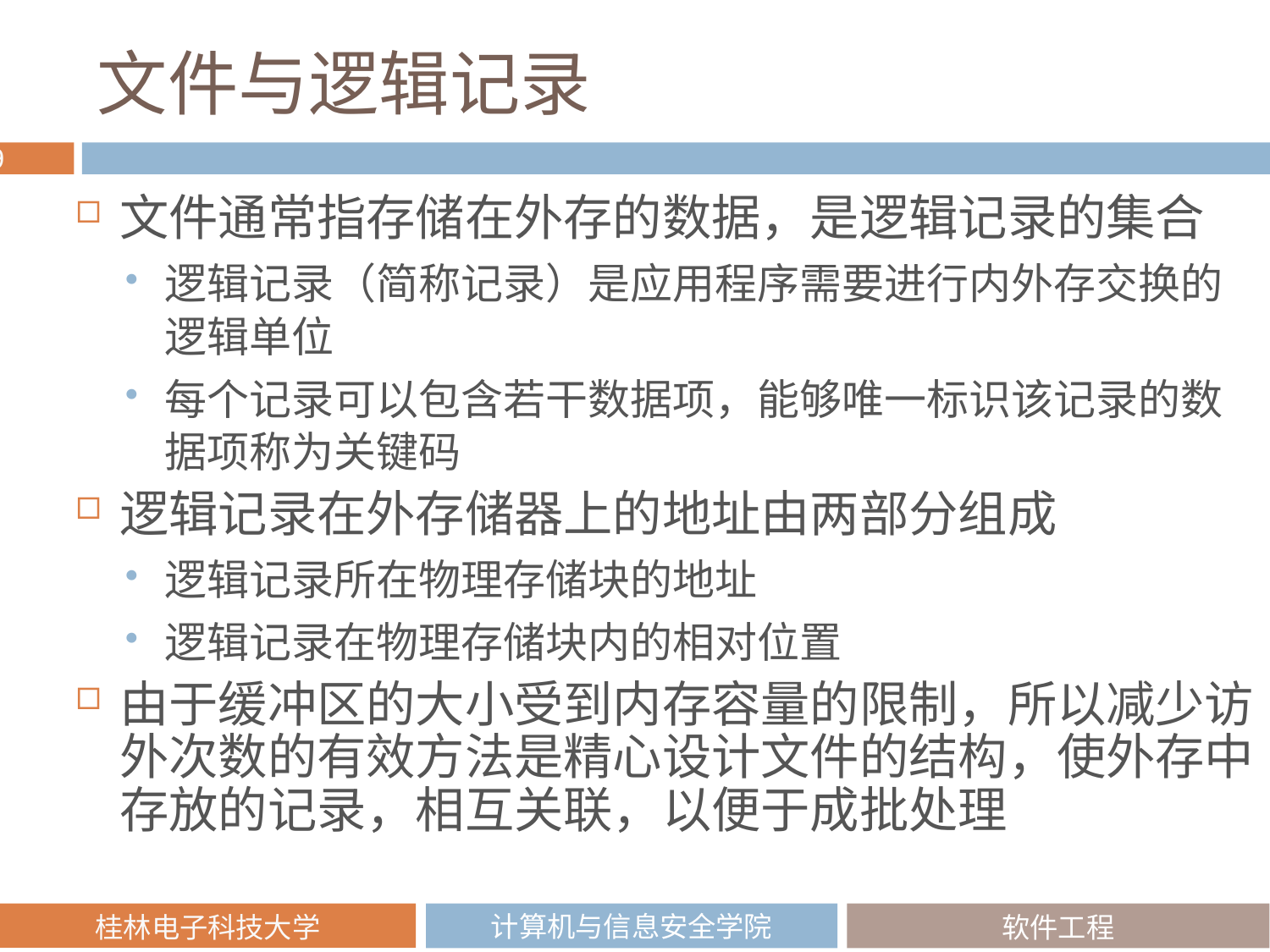

# 文件与逻辑记录
文件通常指存储在外存的数据，是逻辑记录的集合
逻辑记录（简称记录）是应用程序需要进行内外存交换的逻辑单位
每个记录可以包含若干数据项，能够唯一标识该记录的数据项称为关键码
逻辑记录在外存储器上的地址由两部分组成
逻辑记录所在物理存储块的地址
逻辑记录在物理存储块内的相对位置
由于缓冲区的大小受到内存容量的限制，所以减少访外次数的有效方法是精心设计文件的结构，使外存中存放的记录，相互关联，以便于成批处理